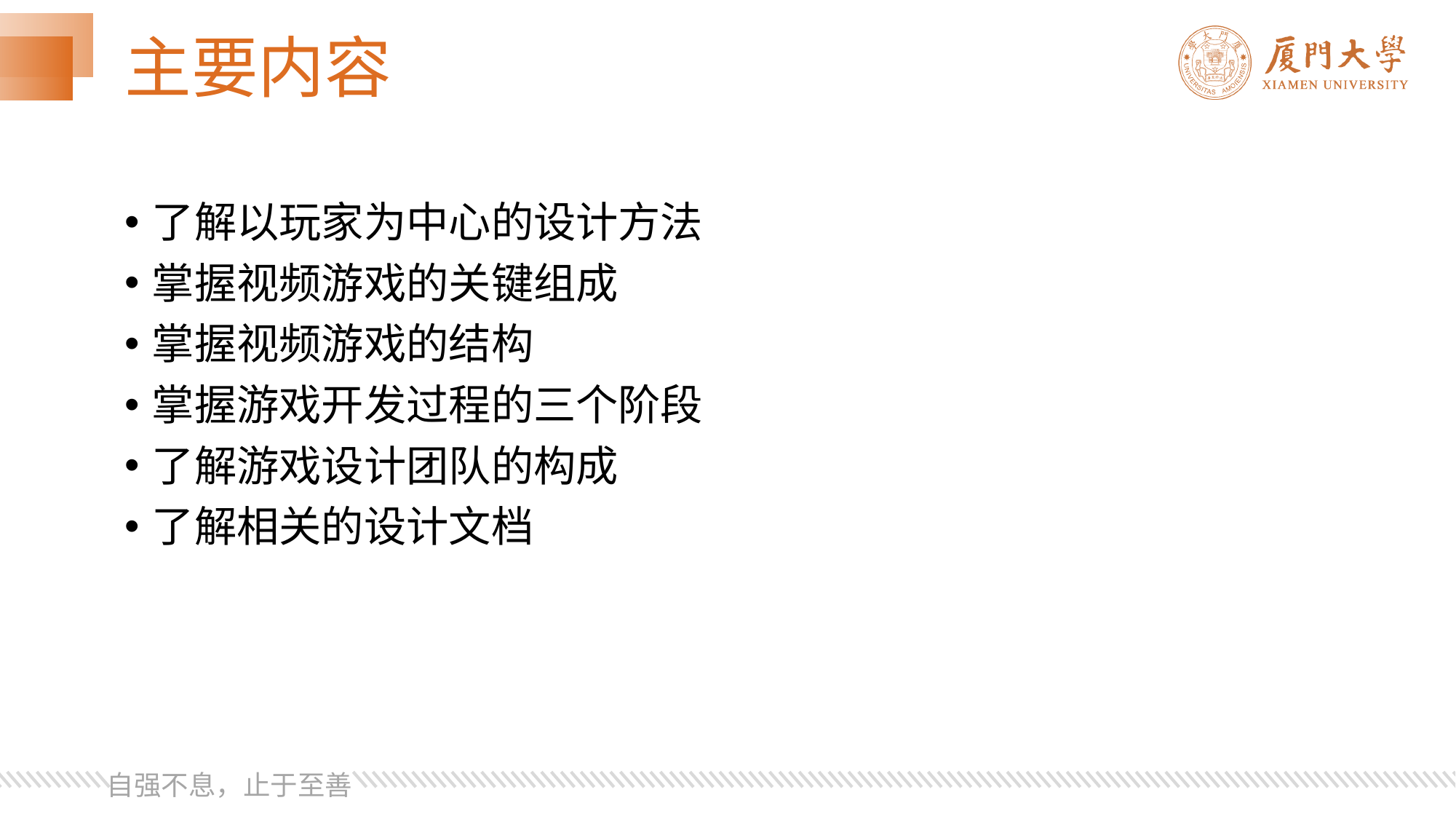

# 主要内容
了解以玩家为中心的设计方法
掌握视频游戏的关键组成
掌握视频游戏的结构
掌握游戏开发过程的三个阶段
了解游戏设计团队的构成
了解相关的设计文档